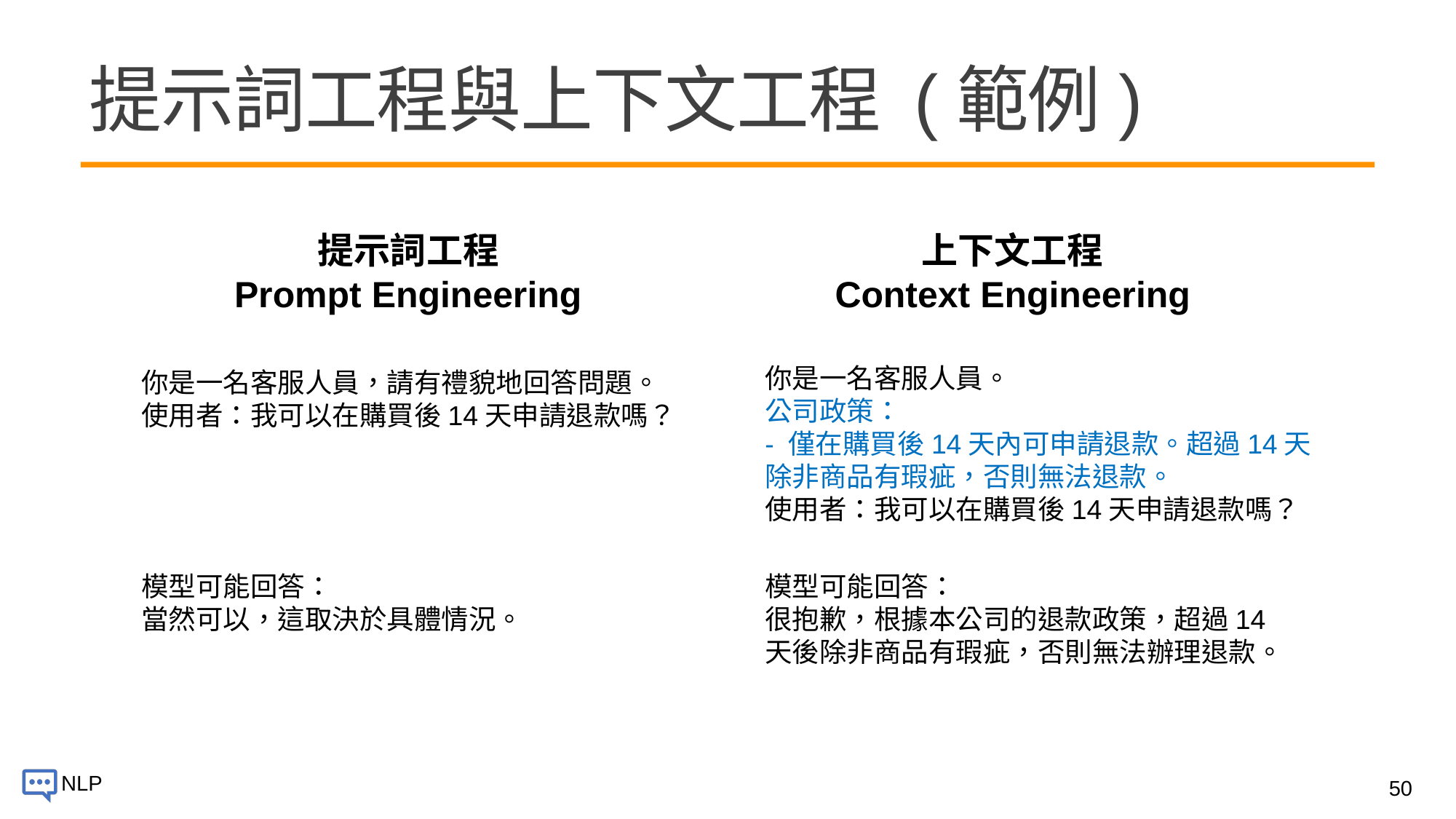

# 提示詞工程與上下文工程 (範例)
上下文工程
Context Engineering
提示詞工程
Prompt Engineering
你是一名客服人員。
公司政策：
- 僅在購買後14天內可申請退款。超過14天除非商品有瑕疵，否則無法退款。
使用者：我可以在購買後14天申請退款嗎？
你是一名客服人員，請有禮貌地回答問題。
使用者：我可以在購買後14天申請退款嗎？
模型可能回答：
當然可以，這取決於具體情況。
模型可能回答：
很抱歉，根據本公司的退款政策，超過14天後除非商品有瑕疵，否則無法辦理退款。
50